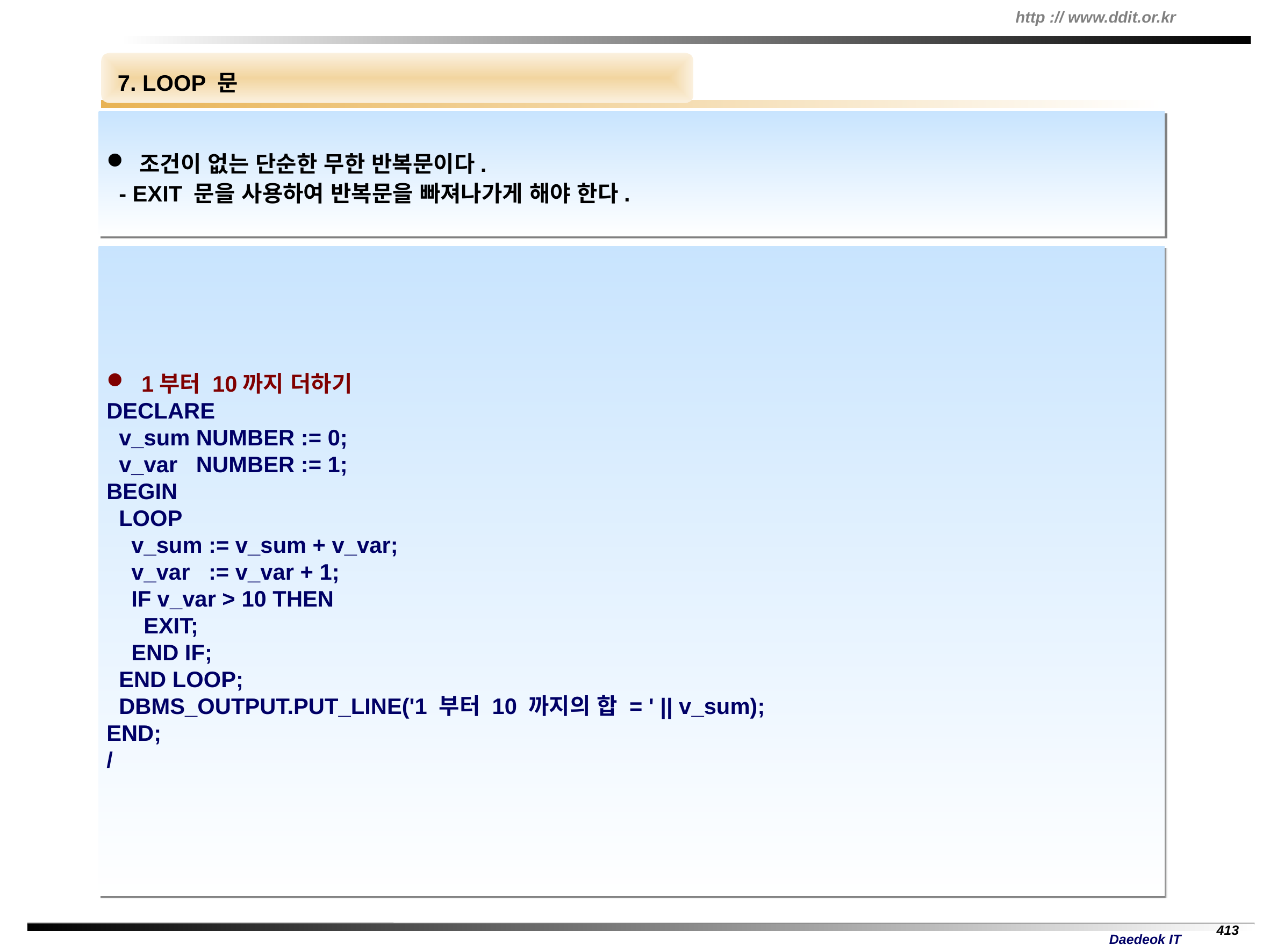

7. LOOP 문

 조건이 없는 단순한 무한 반복문이다.
  - EXIT 문을 사용하여 반복문을 빠져나가게 해야 한다.
  1부터 10까지 더하기
DECLARE
  v_sum NUMBER := 0;
  v_var   NUMBER := 1;
BEGIN
  LOOP
    v_sum := v_sum + v_var;
    v_var   := v_var + 1;
    IF v_var > 10 THEN
      EXIT;
    END IF;
  END LOOP;
  DBMS_OUTPUT.PUT_LINE('1 부터 10 까지의 합 = ' || v_sum);
END;
/